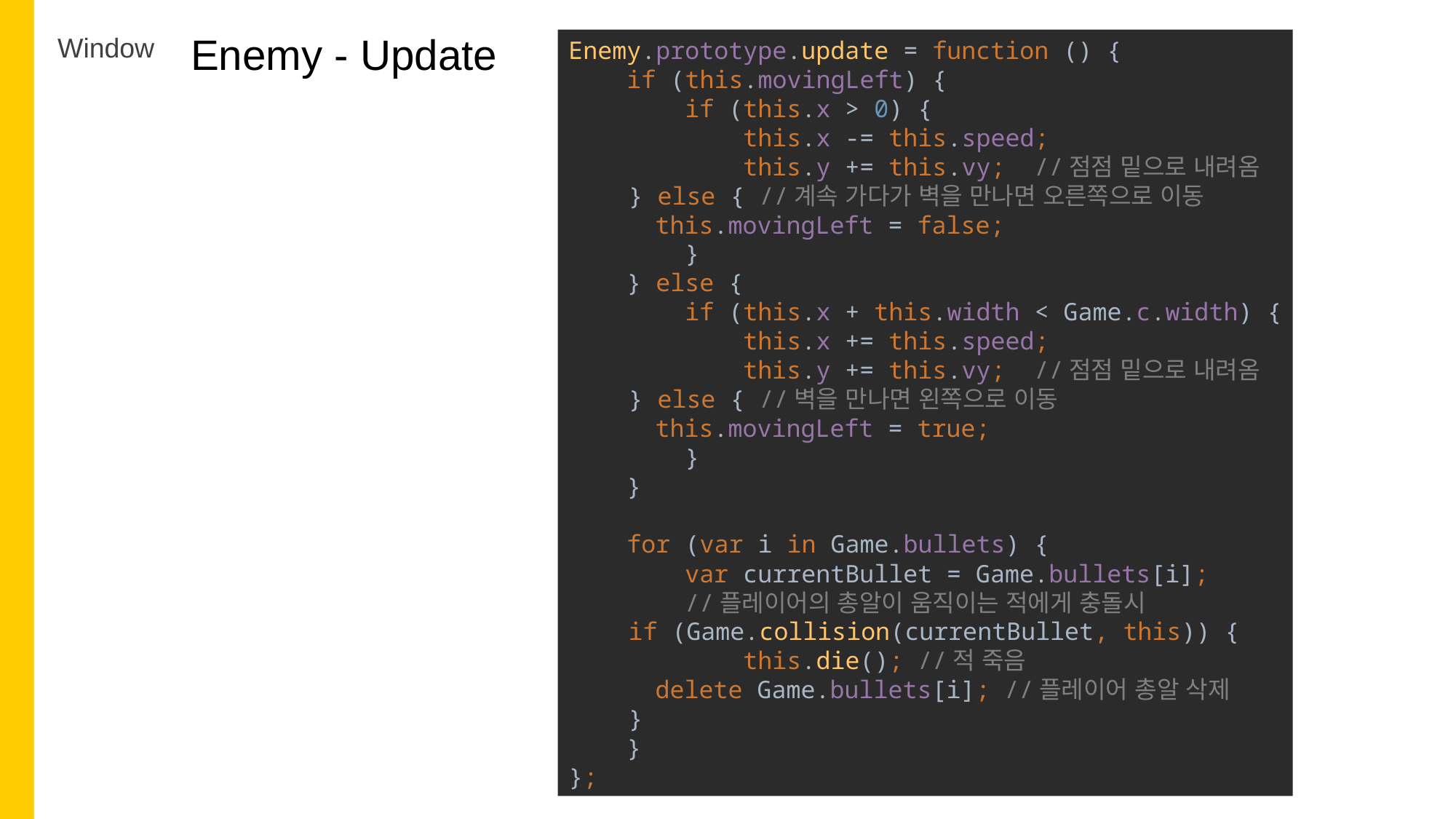

Enemy - Update
Window
Enemy.prototype.update = function () {
    if (this.movingLeft) {
        if (this.x > 0) {
            this.x -= this.speed;
            this.y += this.vy;  //점점 밑으로 내려옴
        } else { //계속 가다가 벽을 만나면 오른쪽으로 이동
            this.movingLeft = false;
        }
    } else {
        if (this.x + this.width < Game.c.width) {
            this.x += this.speed;
            this.y += this.vy;  //점점 밑으로 내려옴
        } else { //벽을 만나면 왼쪽으로 이동
            this.movingLeft = true;
        }
    }
    for (var i in Game.bullets) {
        var currentBullet = Game.bullets[i];
        //플레이어의 총알이 움직이는 적에게 충돌시
        if (Game.collision(currentBullet, this)) {
            this.die(); //적 죽음
            delete Game.bullets[i]; //플레이어 총알 삭제
        }
    }
};